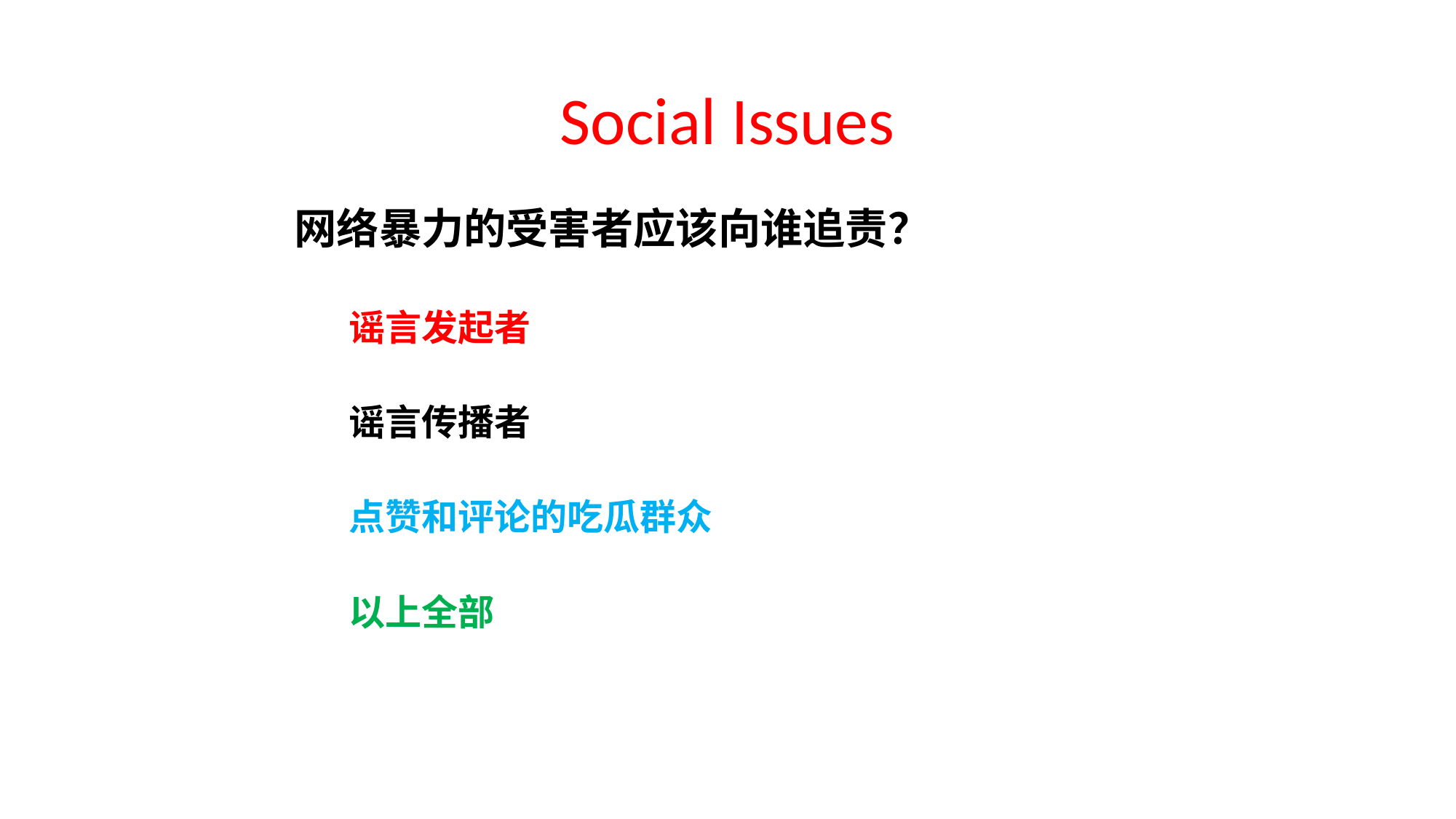

# Social Issues
网络暴力的受害者应该向谁追责？
谣言发起者
谣言传播者
点赞和评论的吃瓜群众
以上全部